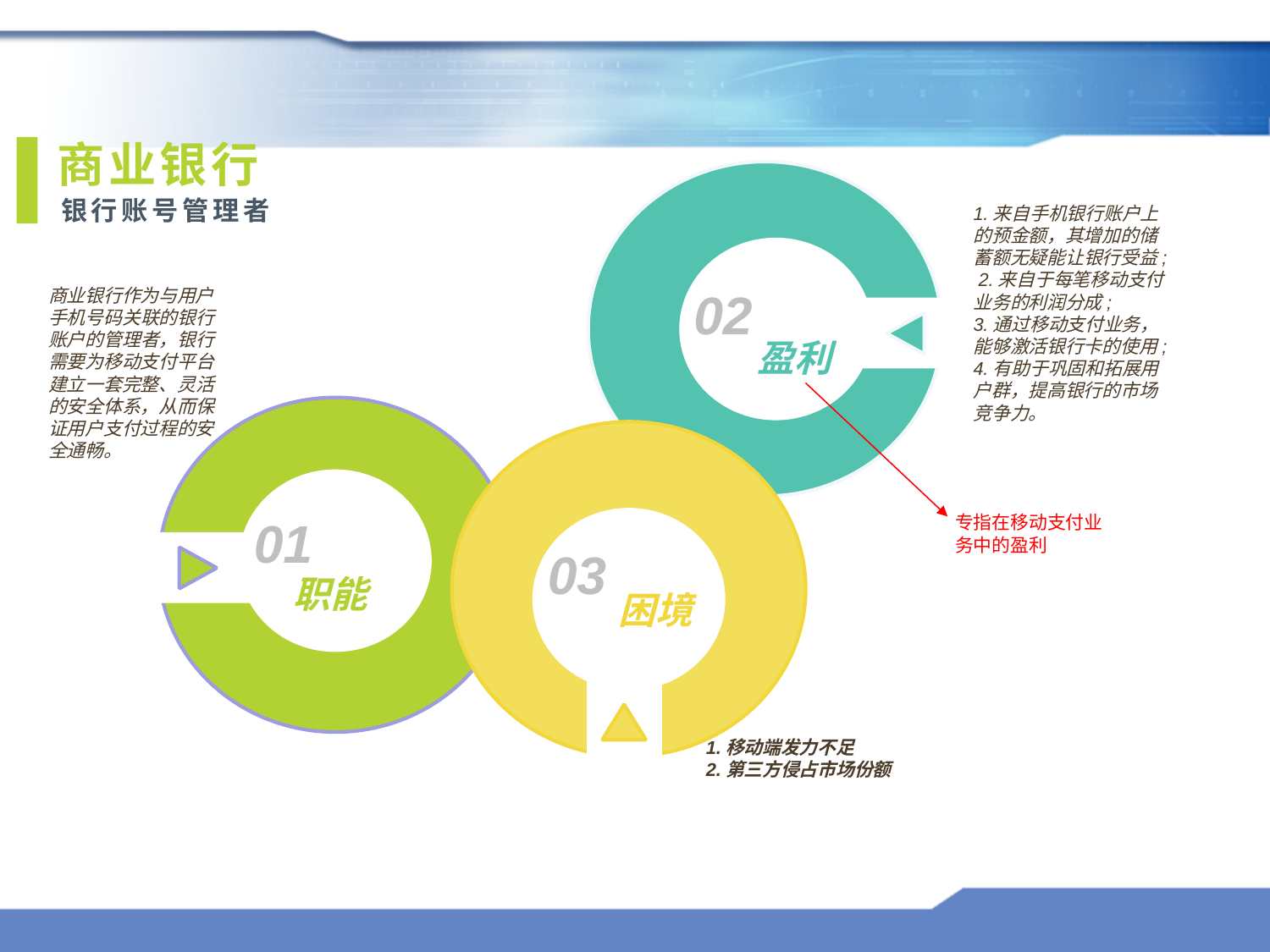

商业银行

银行账号管理者

1.来自手机银行账户上的预金额，其增加的储蓄额无疑能让银行受益;
 2.来自于每笔移动支付业务的利润分成;
3.通过移动支付业务，能够激活银行卡的使用;
4.有助于巩固和拓展用户群，提高银行的市场竞争力。

商业银行作为与用户手机号码关联的银行账户的管理者，银行需要为移动支付平台建立一套完整、灵活的安全体系，从而保证用户支付过程的安全通畅。
02
盈利

专指在移动支付业务中的盈利
01
03
职能
困境
1.移动端发力不足
2.第三方侵占市场份额
25